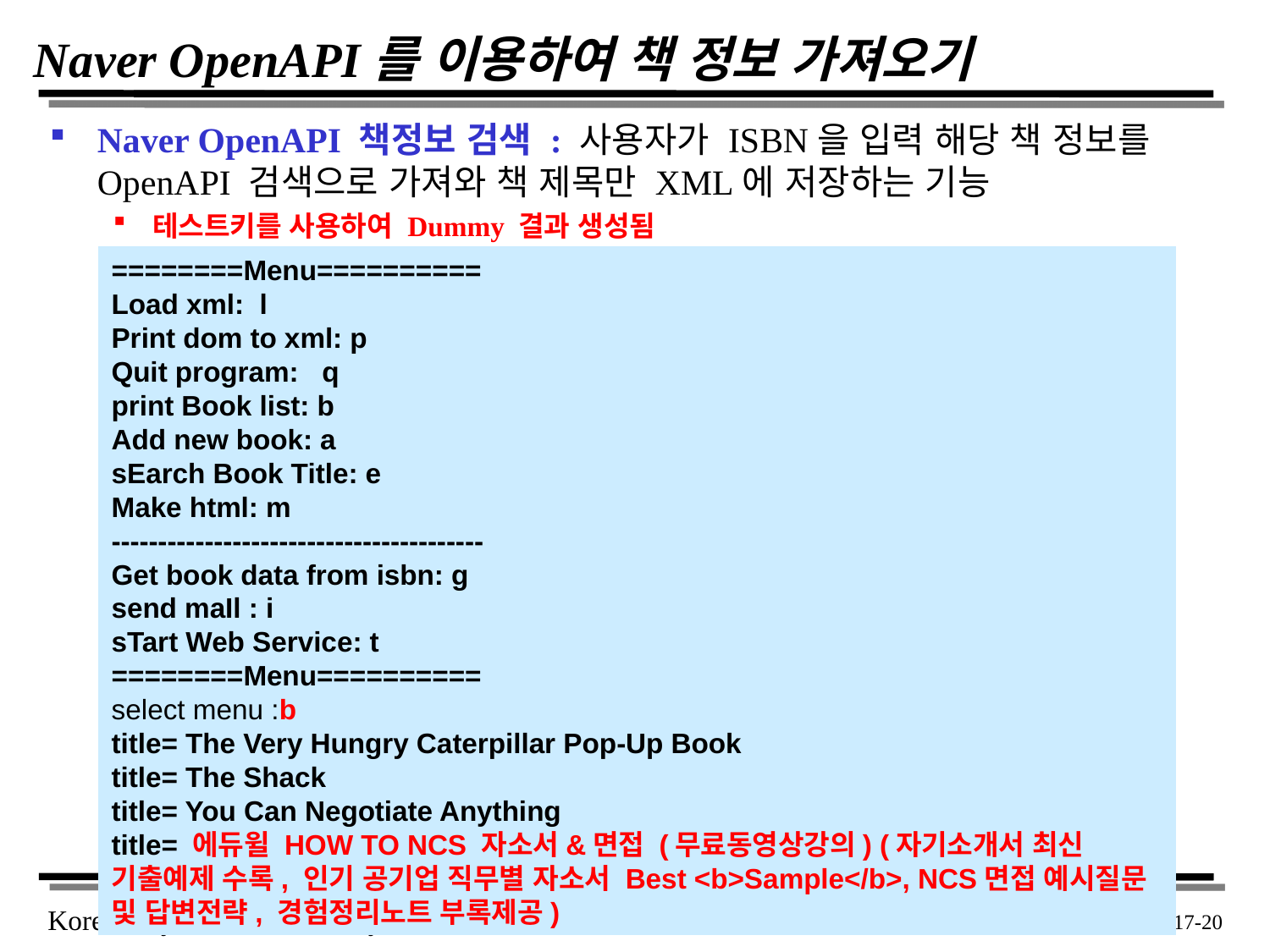

# Naver OpenAPI를 이용하여 책 정보 가져오기
Naver OpenAPI 책정보 검색 : 사용자가 ISBN을 입력 해당 책 정보를 OpenAPI 검색으로 가져와 책 제목만 XML에 저장하는 기능
테스트키를 사용하여 Dummy 결과 생성됨

========Menu==========
Load xml:  l
Print dom to xml: p
Quit program:   q
print Book list: b
Add new book: a
sEarch Book Title: e
Make html: m
----------------------------------------
Get book data from isbn: g
send maIl : i
sTart Web Service: t
========Menu==========
select menu :b
title= The Very Hungry Caterpillar Pop-Up Book
title= The Shack
title= You Can Negotiate Anything
title= 에듀윌 HOW TO NCS 자소서&면접 (무료동영상강의) (자기소개서 최신 기출예제 수록, 인기 공기업 직무별 자소서 Best <b>Sample</b>, NCS면접 예시질문 및 답변전략, 경험정리노트 부록제공)
 17-20